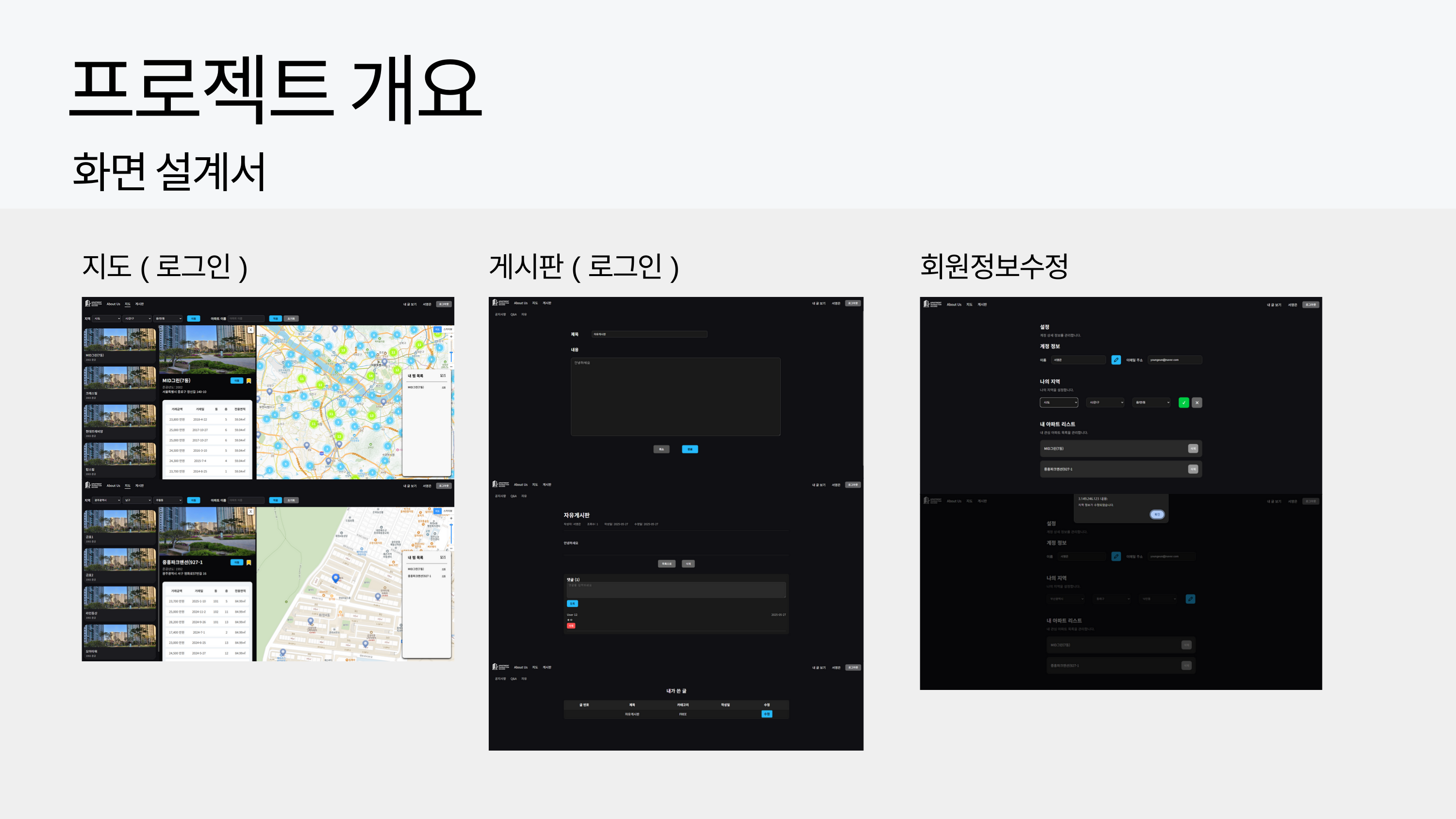

프로젝트 개요
화면 설계서

지도(로그인)
게시판(로그인)
회원정보수정